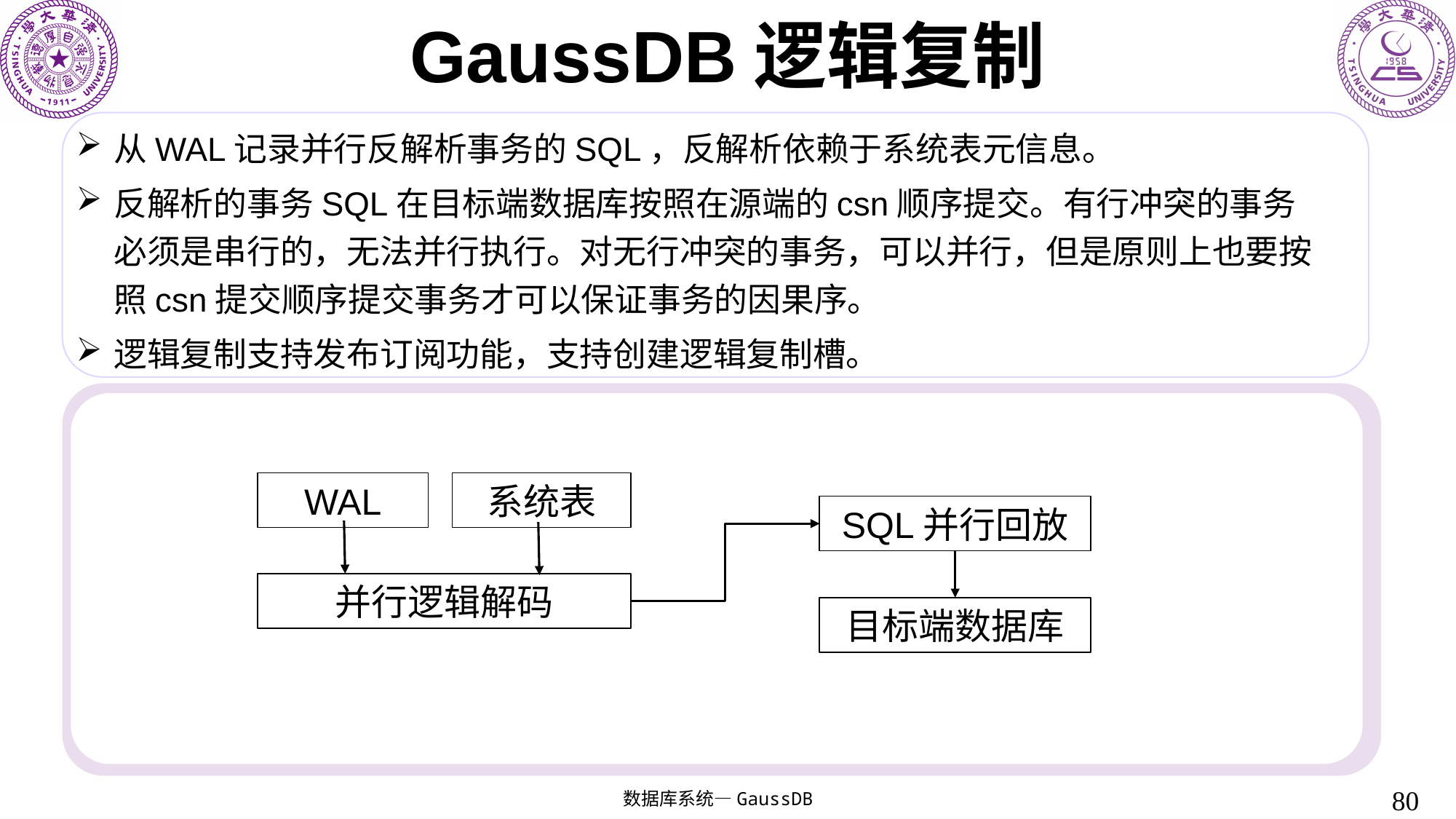

# GaussDB逻辑复制

从WAL记录并行反解析事务的SQL，反解析依赖于系统表元信息。
反解析的事务SQL在目标端数据库按照在源端的csn顺序提交。有行冲突的事务必须是串行的，无法并行执行。对无行冲突的事务，可以并行，但是原则上也要按照csn提交顺序提交事务才可以保证事务的因果序。
逻辑复制支持发布订阅功能，支持创建逻辑复制槽。

WAL
系统表
SQL并行回放
并行逻辑解码
目标端数据库
80
数据库系统—GaussDB